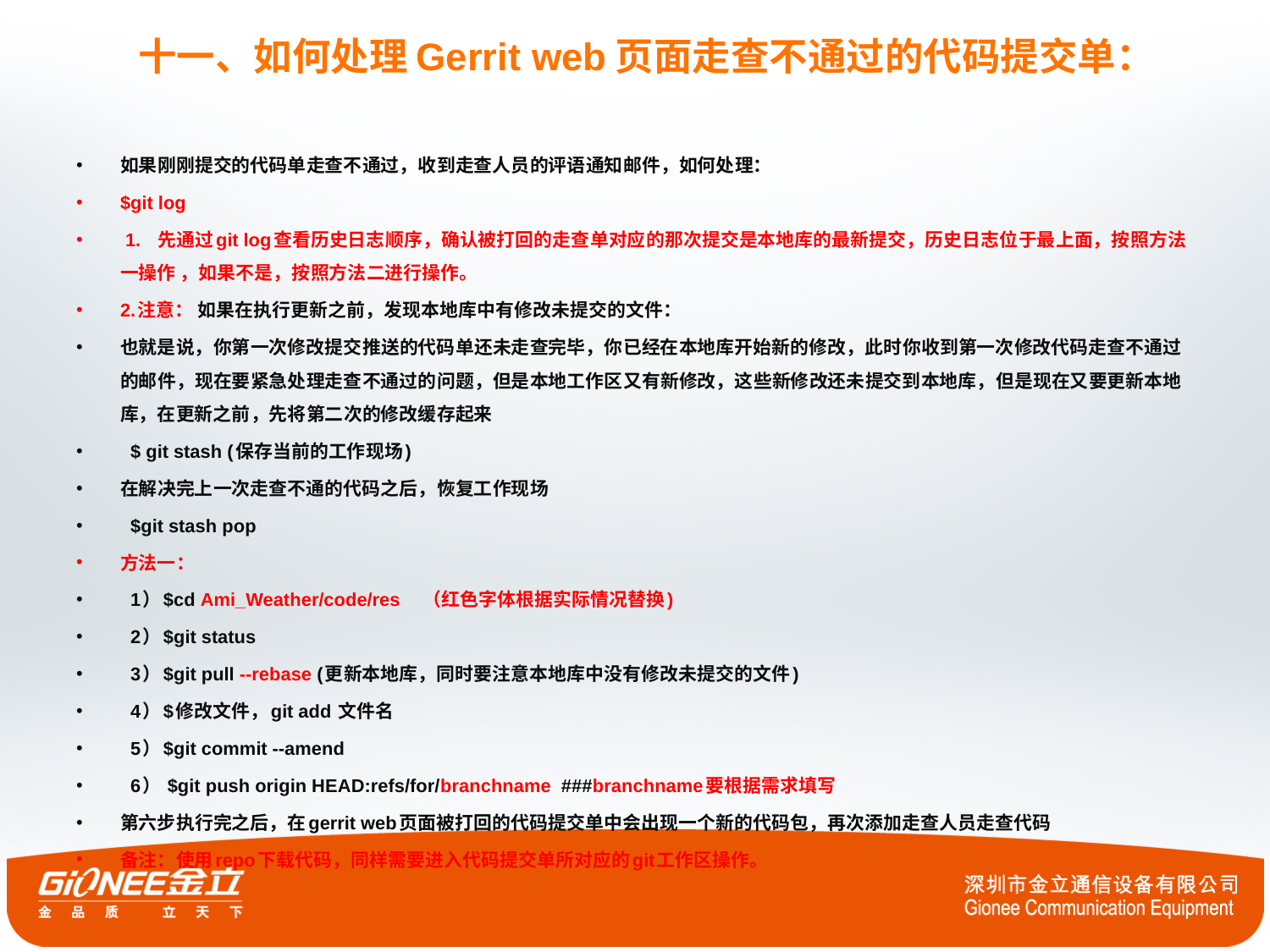

# 十一、如何处理Gerrit web页面走查不通过的代码提交单：
如果刚刚提交的代码单走查不通过，收到走查人员的评语通知邮件，如何处理：
$git log
 1.   先通过git log查看历史日志顺序，确认被打回的走查单对应的那次提交是本地库的最新提交，历史日志位于最上面，按照方法一操作 ，如果不是，按照方法二进行操作。
2.注意： 如果在执行更新之前，发现本地库中有修改未提交的文件：
也就是说，你第一次修改提交推送的代码单还未走查完毕，你已经在本地库开始新的修改，此时你收到第一次修改代码走查不通过的邮件，现在要紧急处理走查不通过的问题，但是本地工作区又有新修改，这些新修改还未提交到本地库，但是现在又要更新本地库，在更新之前，先将第二次的修改缓存起来
  $ git stash (保存当前的工作现场)
在解决完上一次走查不通的代码之后，恢复工作现场
  $git stash pop
方法一：
  1）$cd Ami_Weather/code/res    （红色字体根据实际情况替换)
  2）$git status
  3）$git pull --rebase (更新本地库，同时要注意本地库中没有修改未提交的文件)
  4）$修改文件，git add 文件名
  5）$git commit --amend
  6） $git push origin HEAD:refs/for/branchname  ###branchname要根据需求填写
第六步执行完之后，在gerrit web页面被打回的代码提交单中会出现一个新的代码包，再次添加走查人员走查代码
备注：使用repo下载代码，同样需要进入代码提交单所对应的git工作区操作。